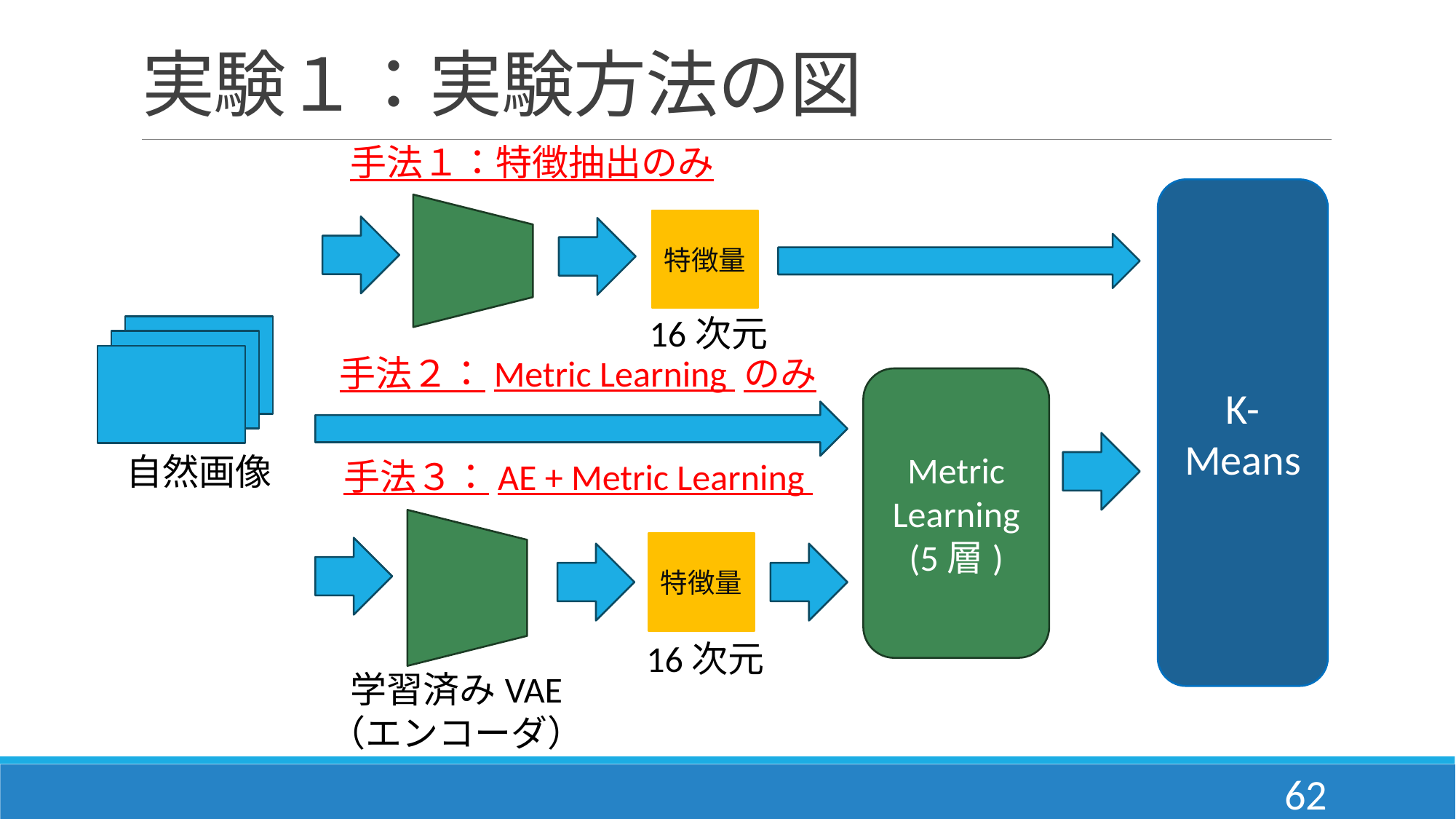

# 実験１：実験方法の図
手法１：特徴抽出のみ
K-Means

特徴量

16次元

手法２：Metric Learning のみ

Metric Learning
(5層)

自然画像
手法３：AE + Metric Learning

特徴量

16次元
学習済みVAE
（エンコーダ）
62